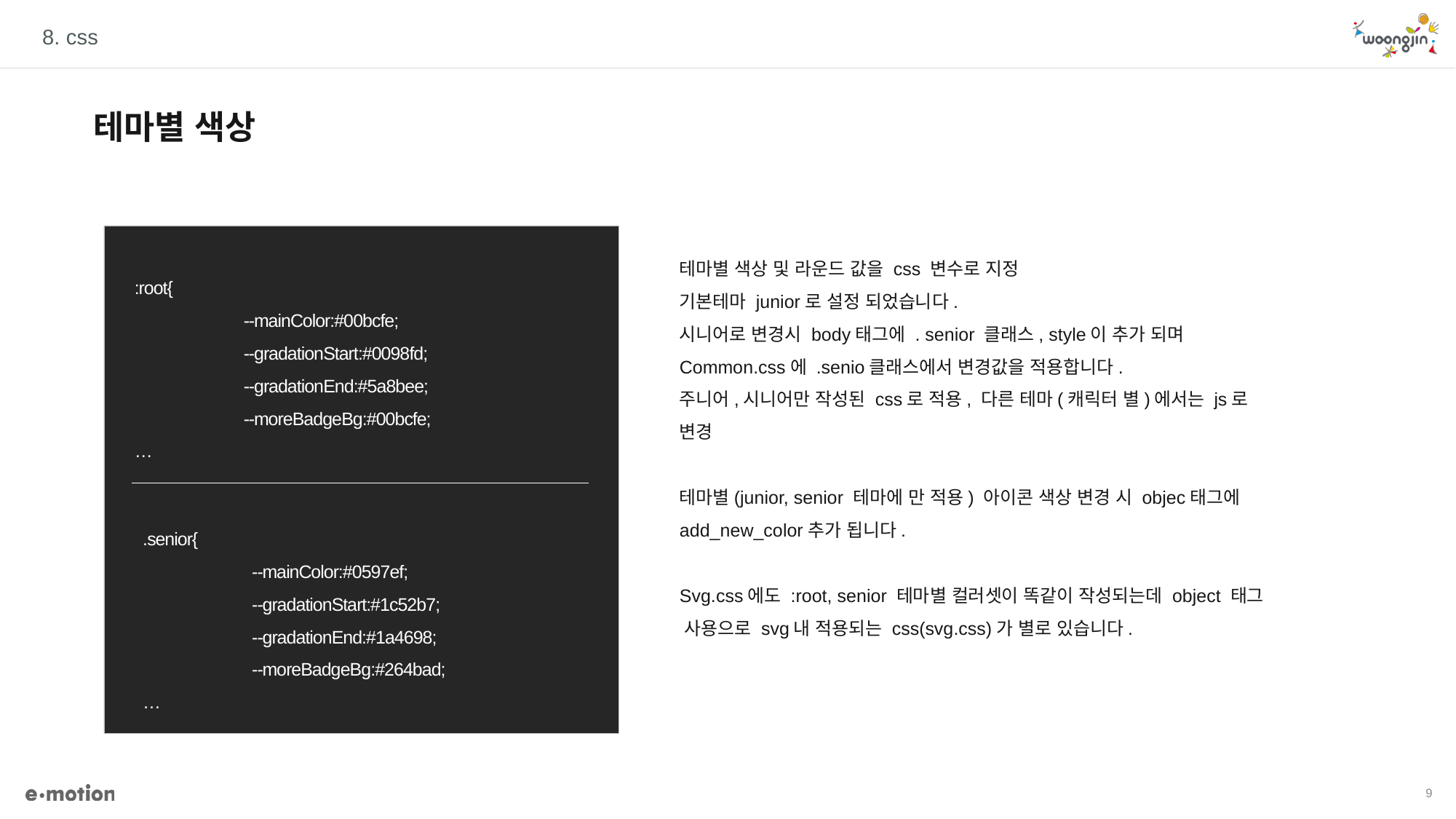

8. css
테마별 색상

테마별 색상 및 라운드 값을 css 변수로 지정
기본테마 junior로 설정 되었습니다.
시니어로 변경시 body태그에 . senior 클래스, style이 추가 되며
Common.css에 .senio클래스에서 변경값을 적용합니다.
주니어,시니어만 작성된 css로 적용, 다른 테마(캐릭터 별)에서는 js로 변경

테마별(junior, senior 테마에 만 적용) 아이콘 색상 변경 시 objec태그에 add_new_color추가 됩니다.

Svg.css에도 :root, senior 테마별 컬러셋이 똑같이 작성되는데 object 태그  사용으로 svg내 적용되는 css(svg.css)가 별로 있습니다.

:root{
	--mainColor:#00bcfe;
	--gradationStart:#0098fd;
	--gradationEnd:#5a8bee;
	--moreBadgeBg:#00bcfe;
…
.senior{
	--mainColor:#0597ef;
	--gradationStart:#1c52b7;
	--gradationEnd:#1a4698;
	--moreBadgeBg:#264bad;
…
9